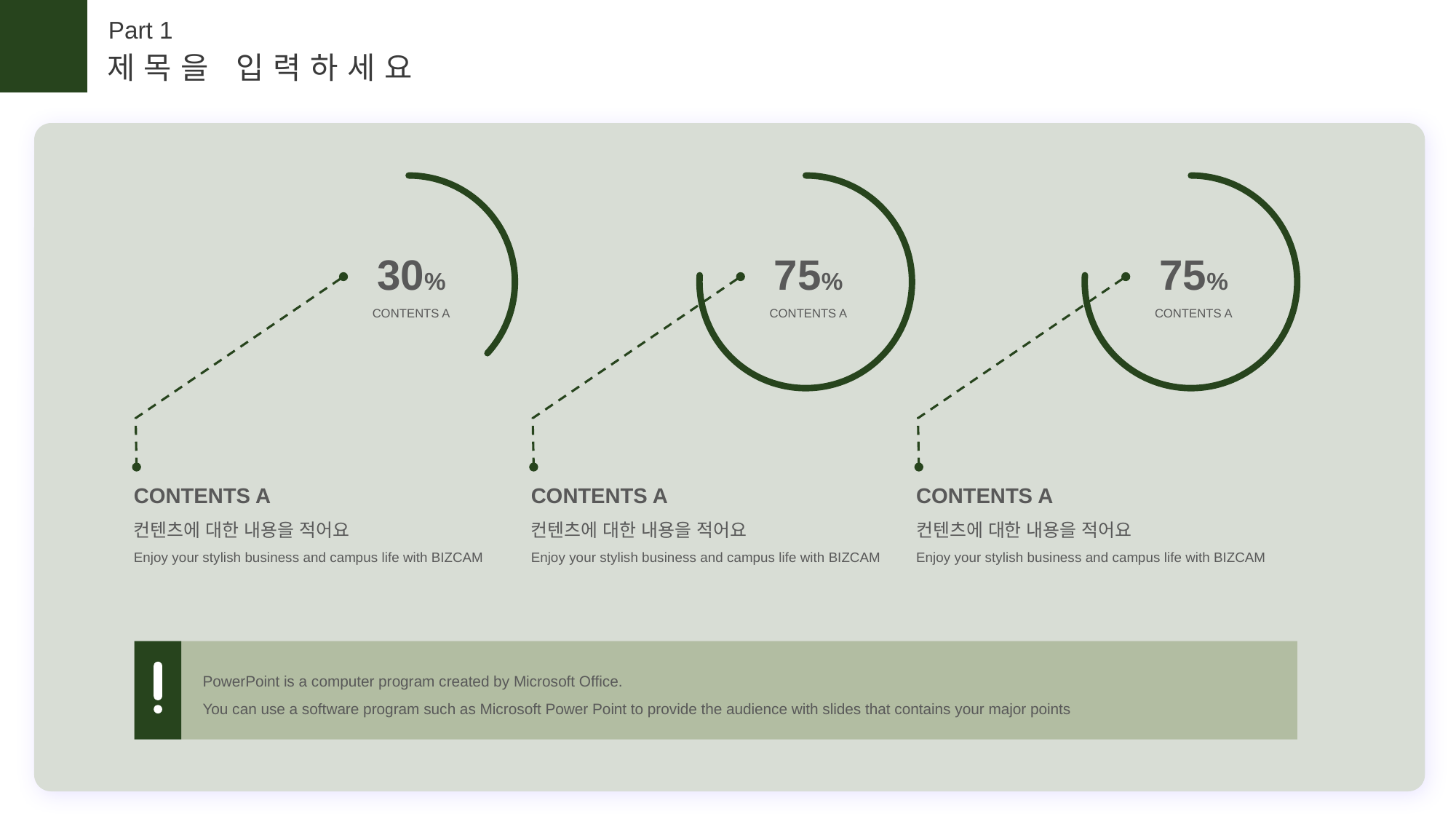

Part 1
제목을 입력하세요

30%
CONTENTS A
75%
CONTENTS A
75%
CONTENTS A

CONTENTS A
컨텐츠에 대한 내용을 적어요
Enjoy your stylish business and campus life with BIZCAM
CONTENTS A
컨텐츠에 대한 내용을 적어요
Enjoy your stylish business and campus life with BIZCAM
CONTENTS A
컨텐츠에 대한 내용을 적어요
Enjoy your stylish business and campus life with BIZCAM

PowerPoint is a computer program created by Microsoft Office.
You can use a software program such as Microsoft Power Point to provide the audience with slides that contains your major points